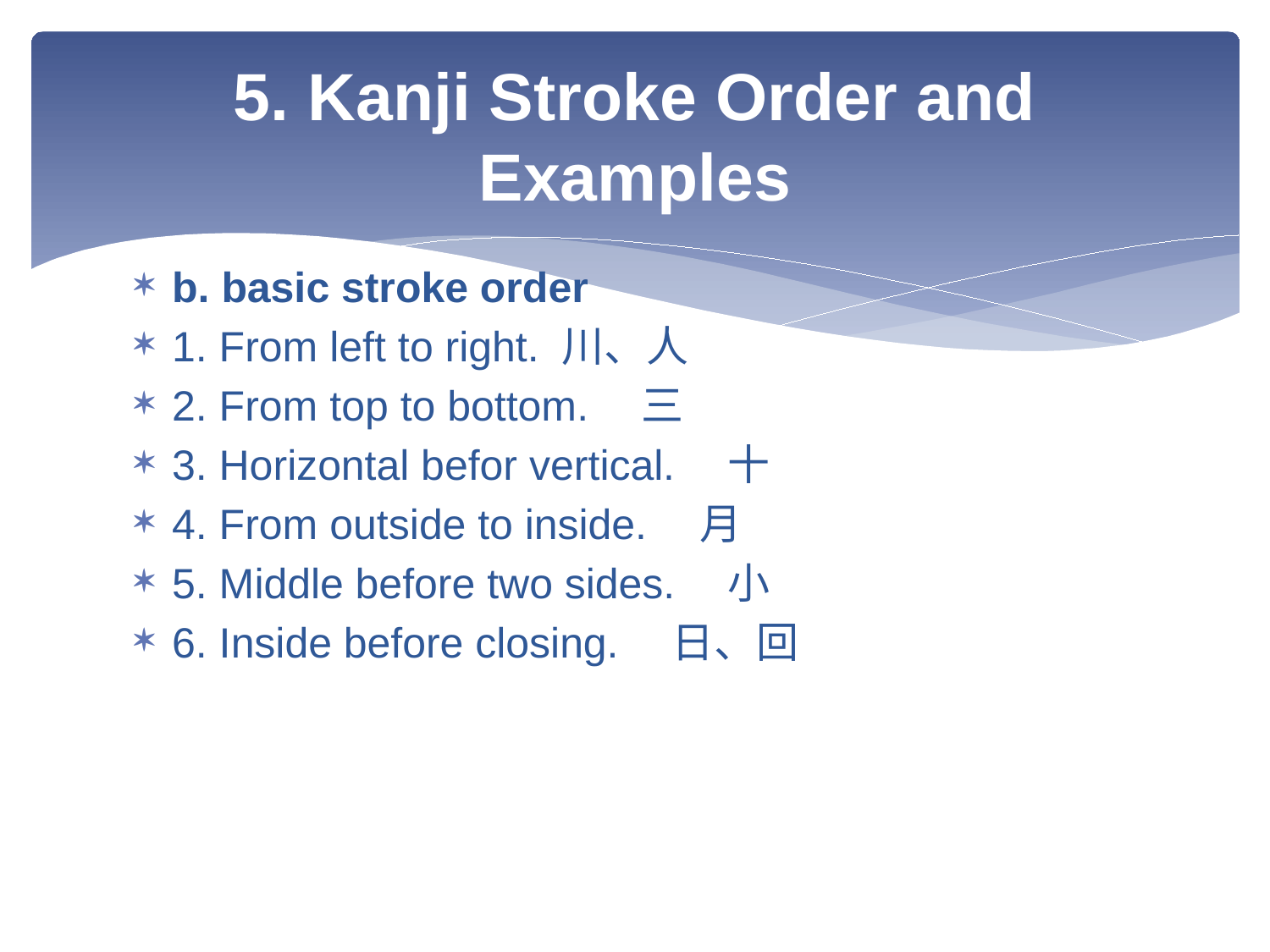

# 5. Kanji Stroke Order and Examples
b. basic stroke order
1. From left to right. 川、人
2. From top to bottom.　三
3. Horizontal befor vertical.　十
4. From outside to inside.　月
5. Middle before two sides.　小
6. Inside before closing.　日、回